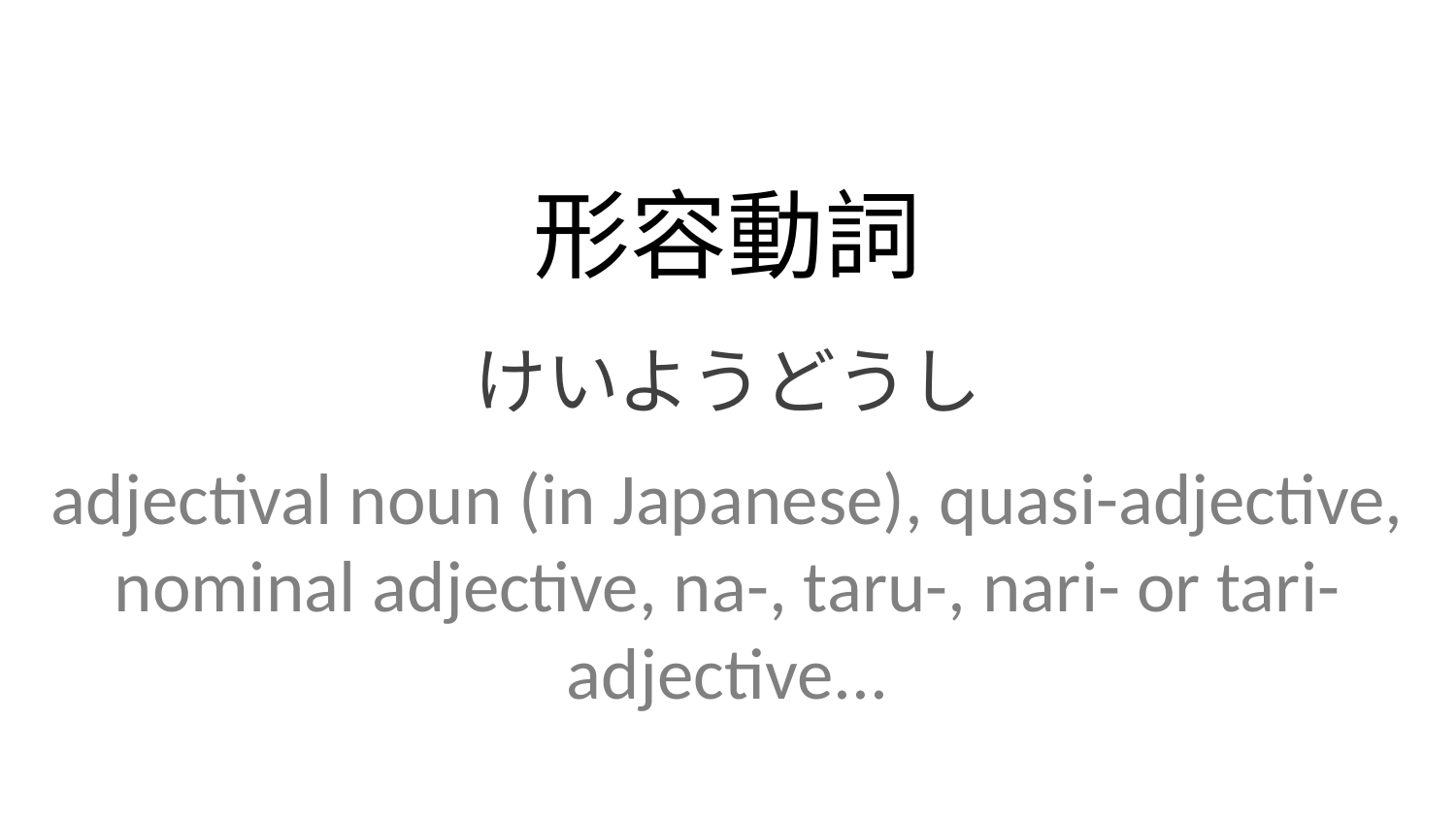

形容動詞

けいようどうし
adjectival noun (in Japanese), quasi-adjective, nominal adjective, na-, taru-, nari- or tari-adjective...